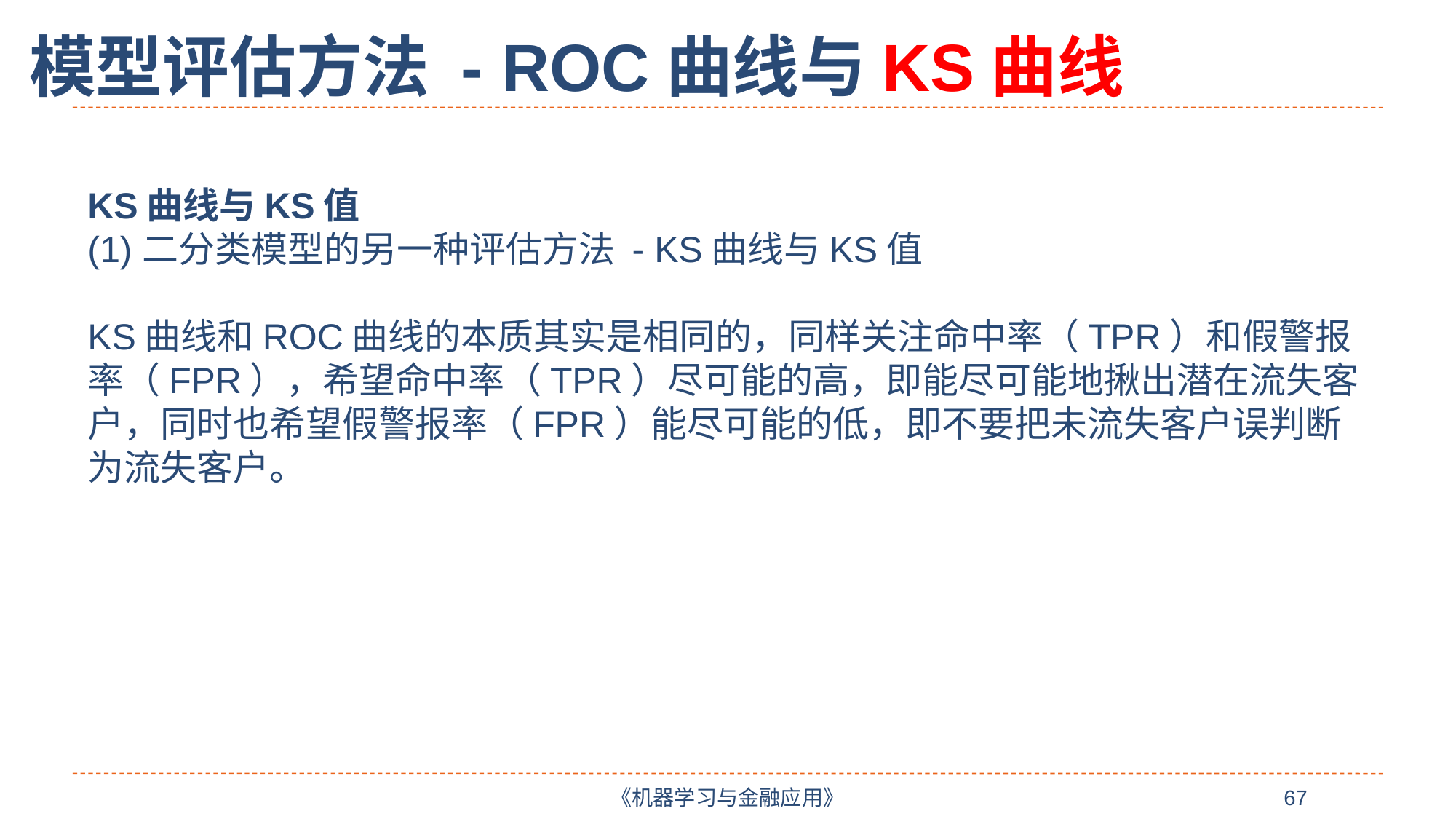

模型评估方法 - ROC曲线与KS曲线

KS曲线与KS值
二分类模型的另一种评估方法 - KS曲线与KS值

KS曲线和ROC曲线的本质其实是相同的，同样关注命中率（TPR）和假警报率（FPR），希望命中率（TPR）尽可能的高，即能尽可能地揪出潜在流失客户，同时也希望假警报率（FPR）能尽可能的低，即不要把未流失客户误判断为流失客户。